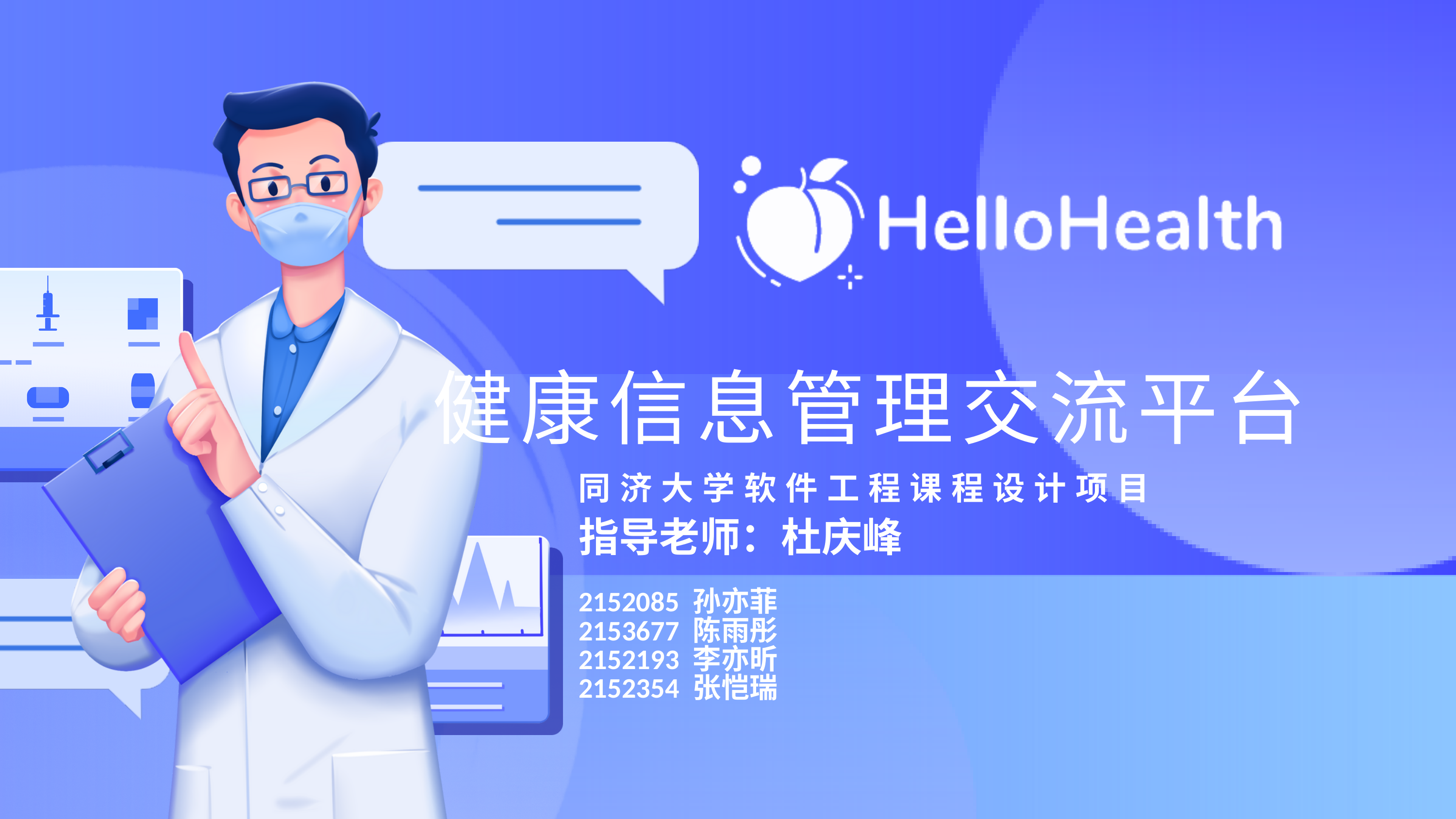

健康信息管理交流平台
同济大学软件工程课程设计项目
指导老师：杜庆峰

2152085 孙亦菲
2153677 陈雨彤
2152193 李亦昕
2152354 张恺瑞